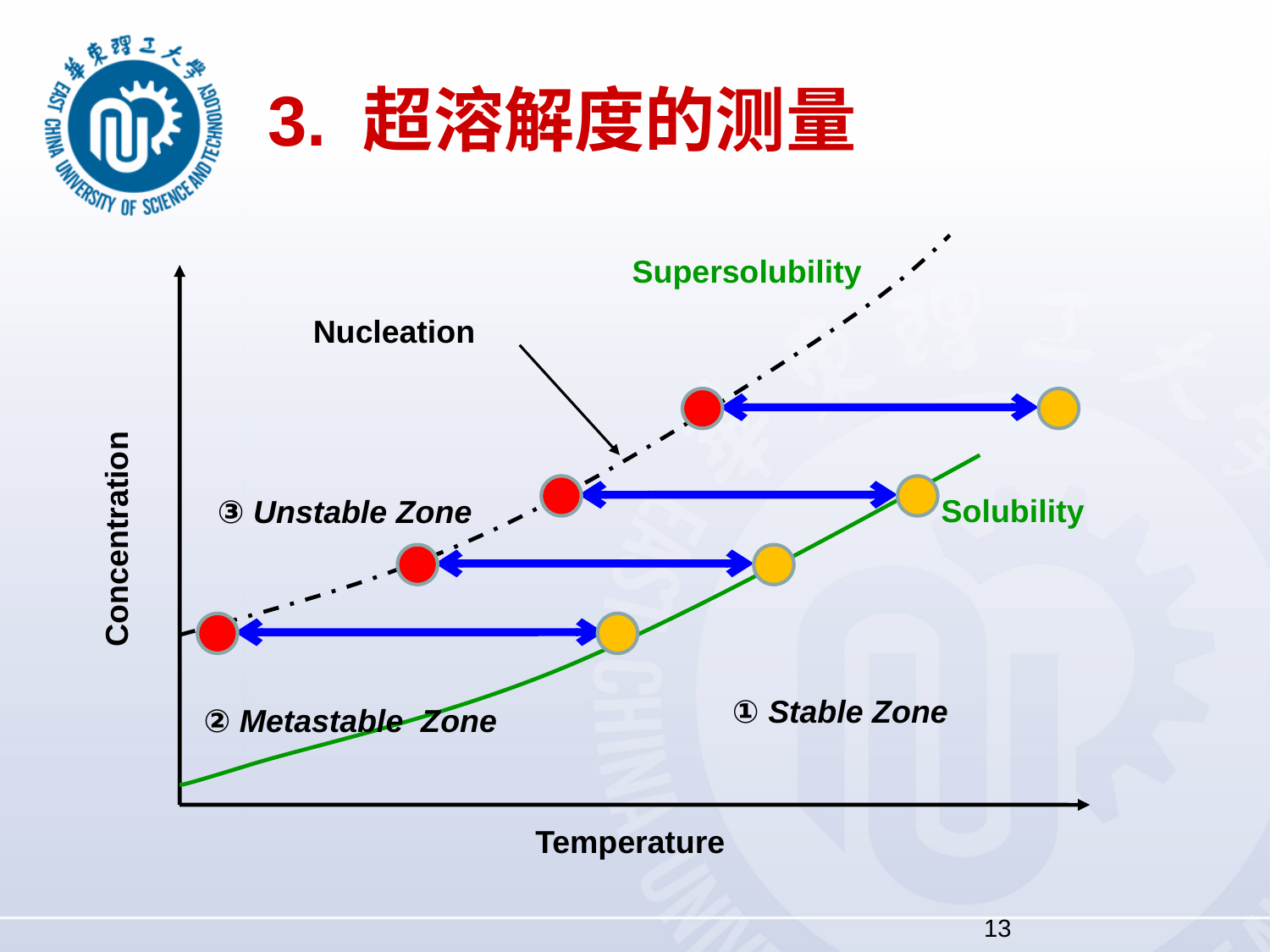

# 3. 超溶解度的测量

Supersolubility

Nucleation

Concentration

 Solubility
③ Unstable Zone

① Stable Zone
② Metastable  Zone

Temperature
13